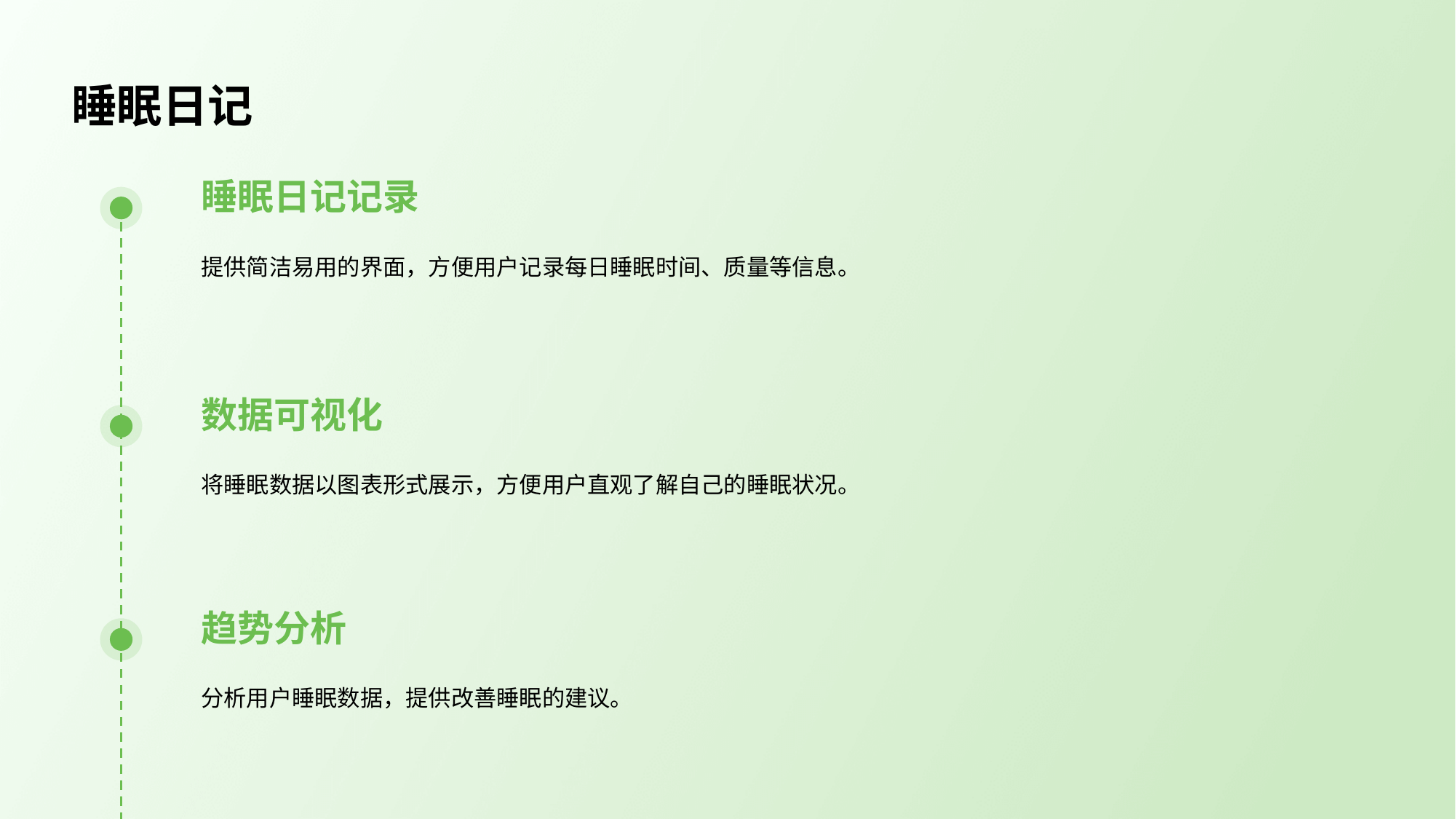

睡眠日记
睡眠日记记录

提供简洁易用的界面，方便用户记录每日睡眠时间、质量等信息。
数据可视化

将睡眠数据以图表形式展示，方便用户直观了解自己的睡眠状况。
趋势分析

分析用户睡眠数据，提供改善睡眠的建议。